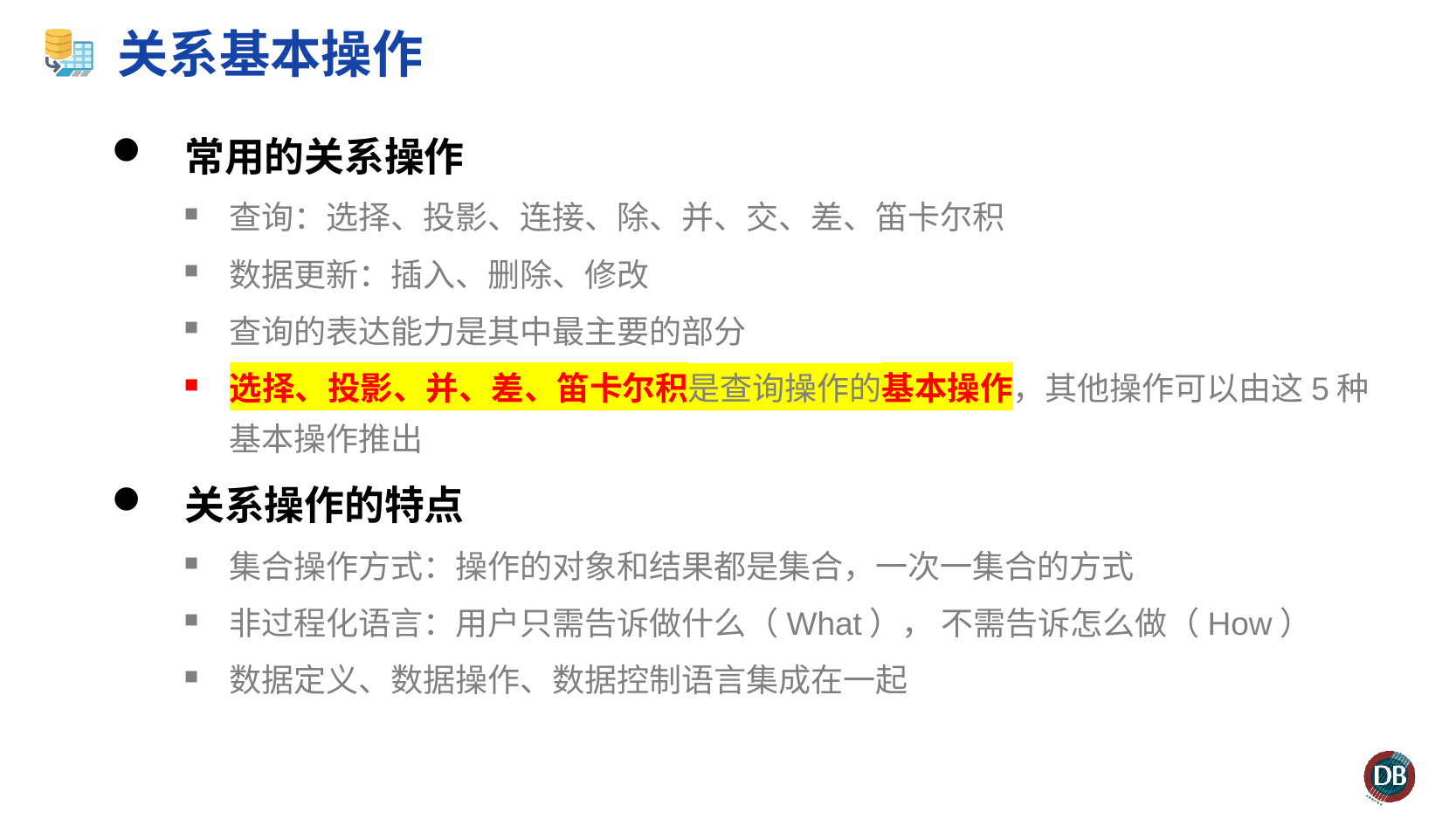

# 关系基本操作
 常用的关系操作
查询：选择、投影、连接、除、并、交、差、笛卡尔积
数据更新：插入、删除、修改
查询的表达能力是其中最主要的部分
选择、投影、并、差、笛卡尔积是查询操作的基本操作，其他操作可以由这5种基本操作推出
 关系操作的特点
集合操作方式：操作的对象和结果都是集合，一次一集合的方式
非过程化语言：用户只需告诉做什么（What）， 不需告诉怎么做（How）
数据定义、数据操作、数据控制语言集成在一起